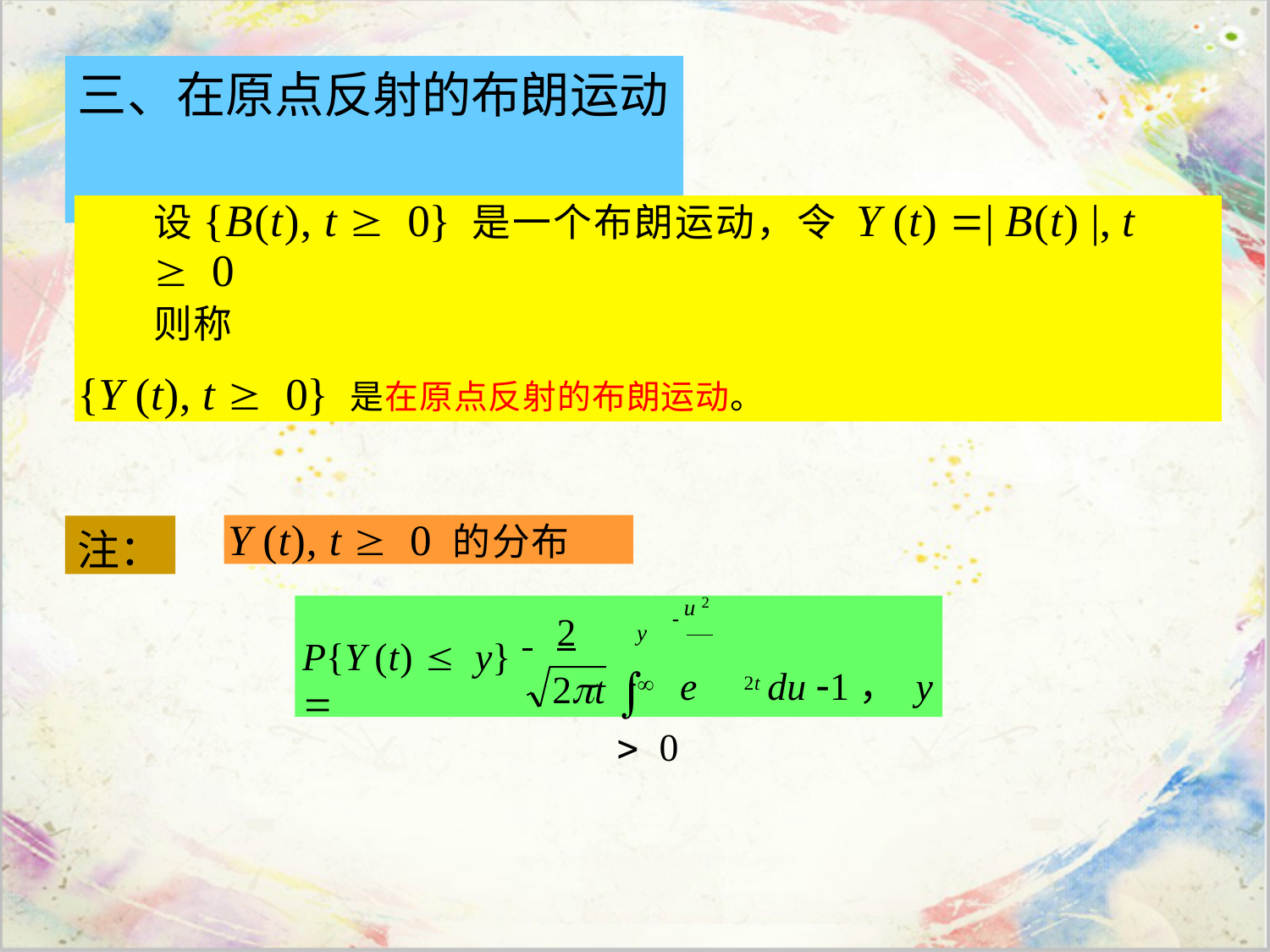

# 三、在原点反射的布朗运动
设{B(t), t ≥ 0} 是一个布朗运动，令 Y (t) =| B(t) |, t ≥ 0	则称
{Y (t), t ≥ 0} 是在原点反射的布朗运动。
Y (t), t ≥ 0 的分布
注：

2
− u
 	2
2πt
∫ e	2t du −1， y > 0
y
P{Y (t) ≤ y} =

−∞